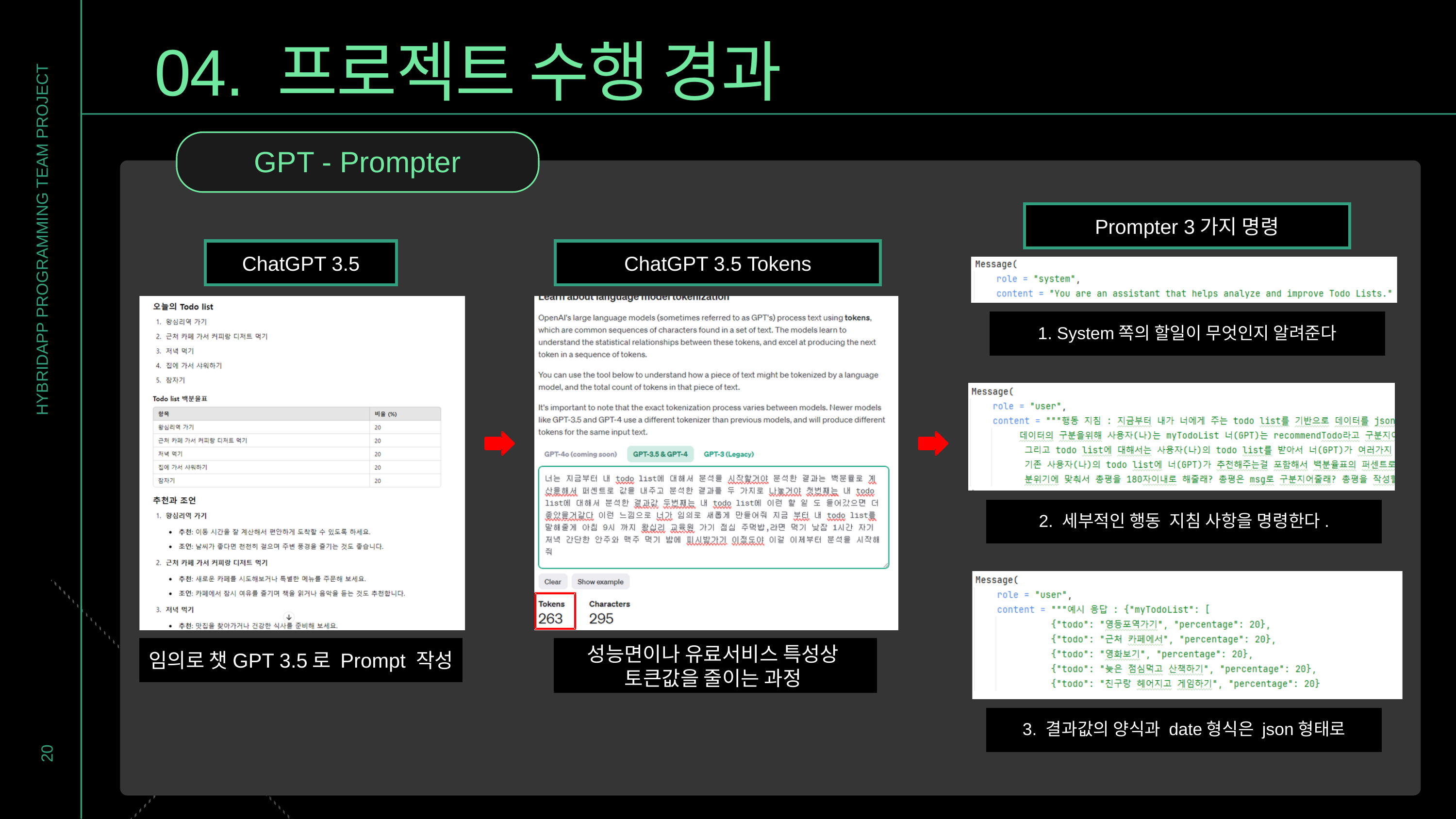

04. 프로젝트 수행 경과

GPT - Prompter

Prompter 3가지 명령

ChatGPT 3.5

ChatGPT 3.5 Tokens

HYBRIDAPP PROGRAMMING TEAM PROJECT

1. System쪽의 할일이 무엇인지 알려준다

2. 세부적인 행동﻿지침 사항을 명령한다.

20

임의로 챗GPT 3.5로 Prompt 작성

성능면이나 유료서비스 특성상
토큰값을 줄이는 과정

3. 결과값의 양식과 date형식은 json형태로